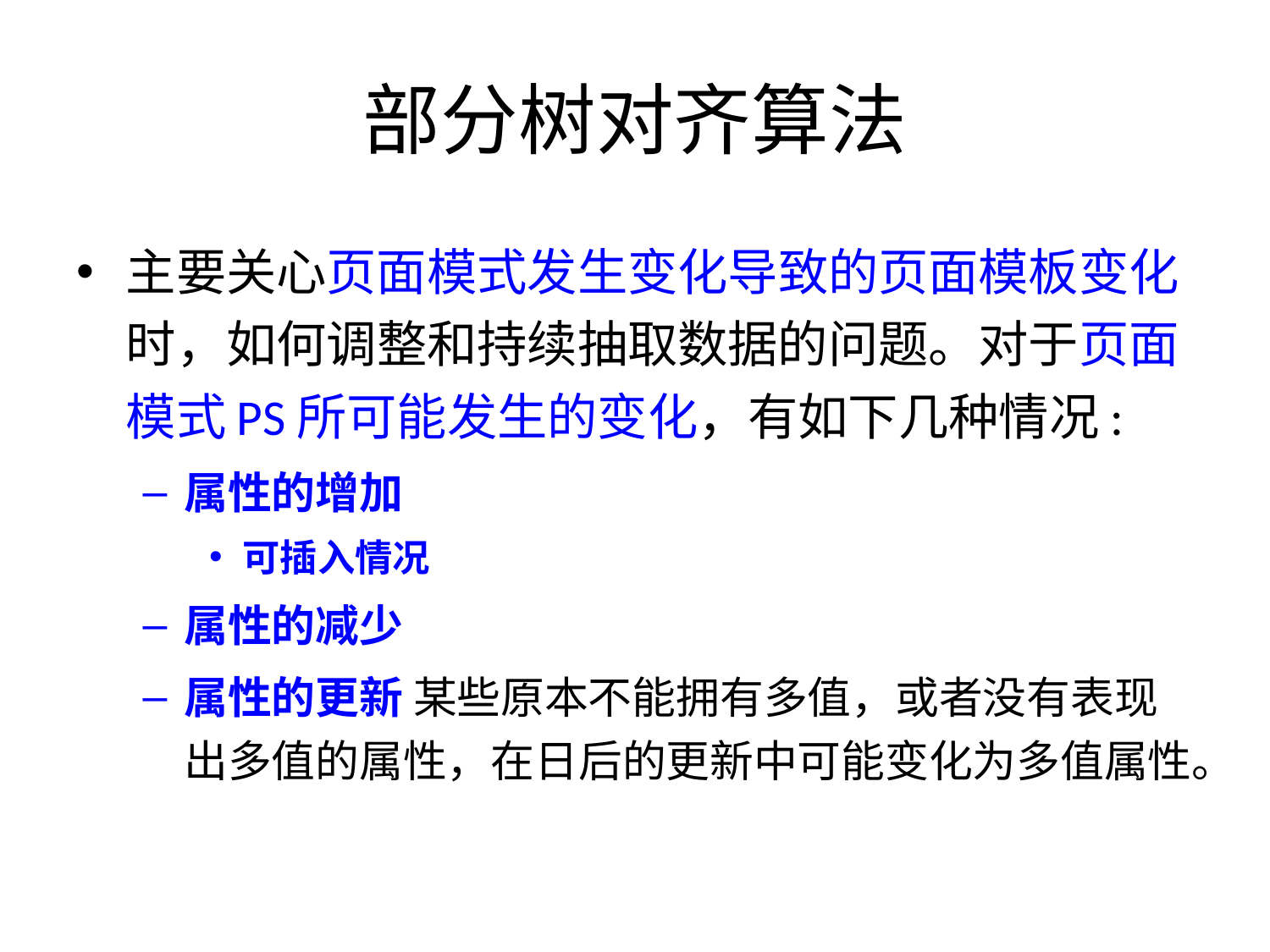

# 部分树对齐算法
主要关心页面模式发生变化导致的页面模板变化时，如何调整和持续抽取数据的问题。对于页面模式PS所可能发生的变化，有如下几种情况:
属性的增加
可插入情况
属性的减少
属性的更新 某些原本不能拥有多值，或者没有表现出多值的属性，在日后的更新中可能变化为多值属性。